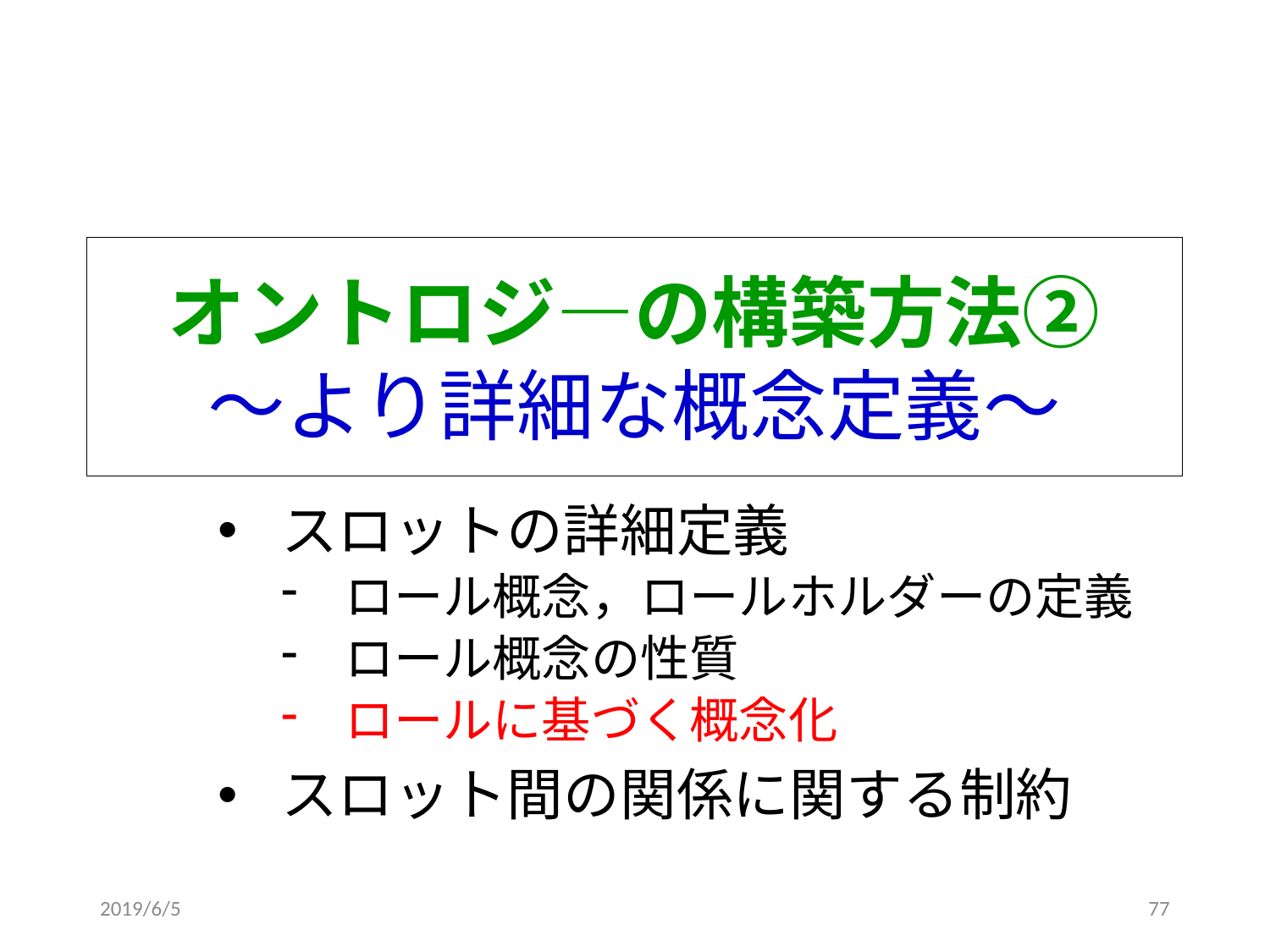

# オントロジ―の構築方法② ～より詳細な概念定義～
スロットの詳細定義
ロール概念，ロールホルダーの定義
ロール概念の性質
ロールに基づく概念化
スロット間の関係に関する制約
2019/6/5
77